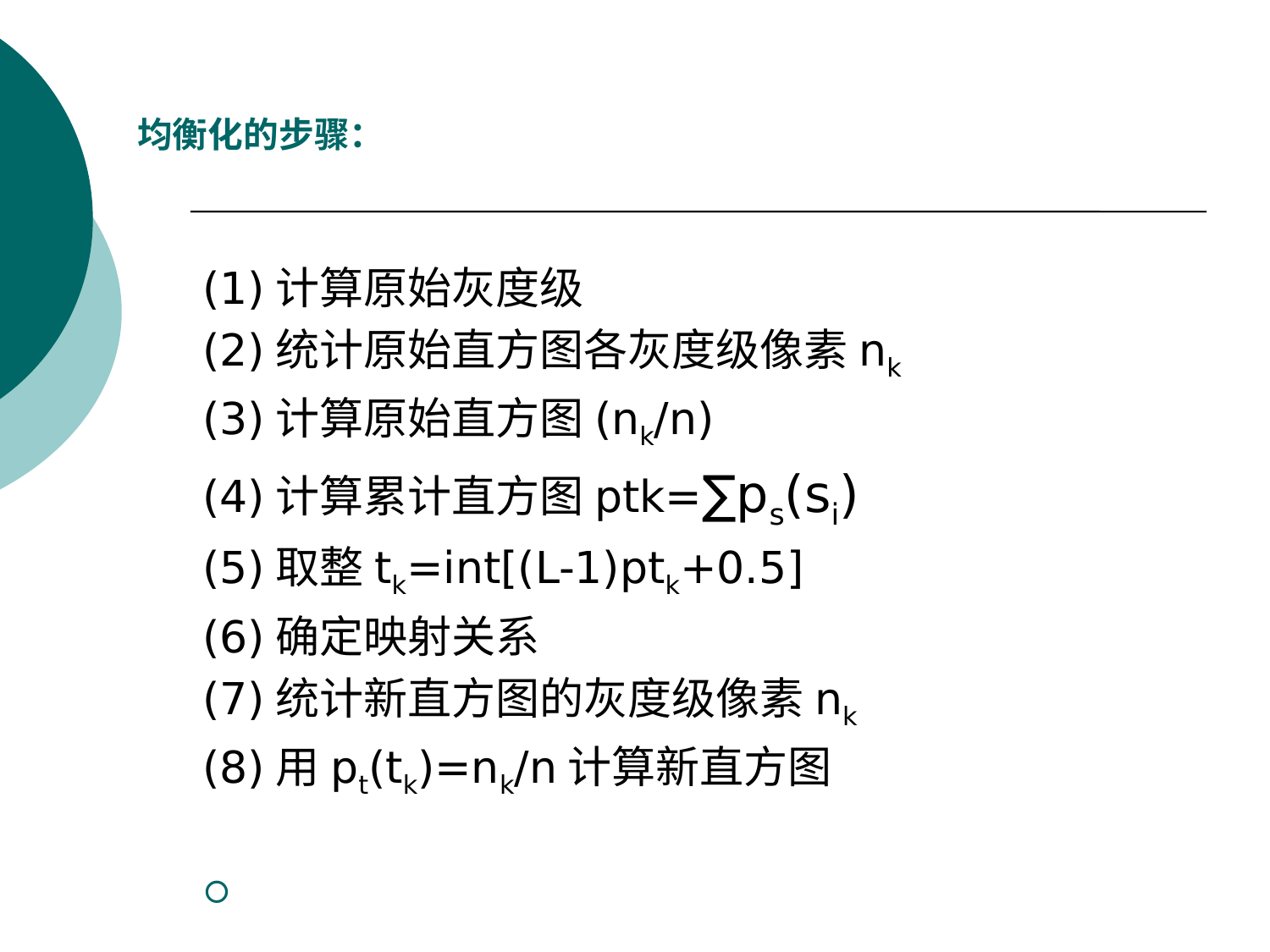

#
均衡化的步骤：
(1)计算原始灰度级
(2)统计原始直方图各灰度级像素nk
(3)计算原始直方图(nk/n)
(4)计算累计直方图ptk=∑ps(si)
(5)取整tk=int[(L-1)ptk+0.5]
(6)确定映射关系
(7)统计新直方图的灰度级像素nk
(8)用pt(tk)=nk/n计算新直方图

52